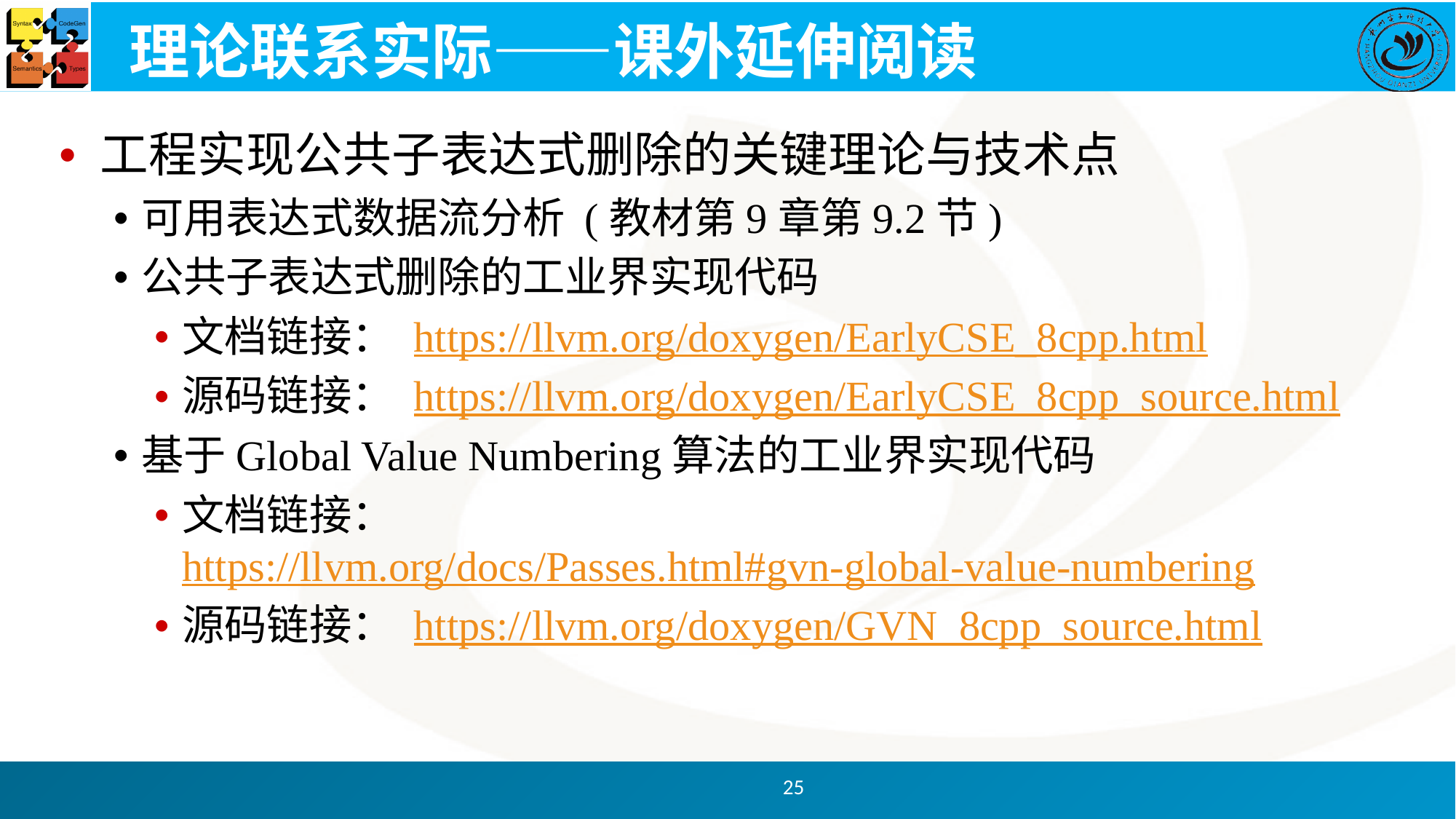

# 理论联系实际——课外延伸阅读
工程实现公共子表达式删除的关键理论与技术点
可用表达式数据流分析 (教材第9章第9.2节)
公共子表达式删除的工业界实现代码
文档链接： https://llvm.org/doxygen/EarlyCSE_8cpp.html
源码链接： https://llvm.org/doxygen/EarlyCSE_8cpp_source.html
基于Global Value Numbering算法的工业界实现代码
文档链接： https://llvm.org/docs/Passes.html#gvn-global-value-numbering
源码链接： https://llvm.org/doxygen/GVN_8cpp_source.html
25